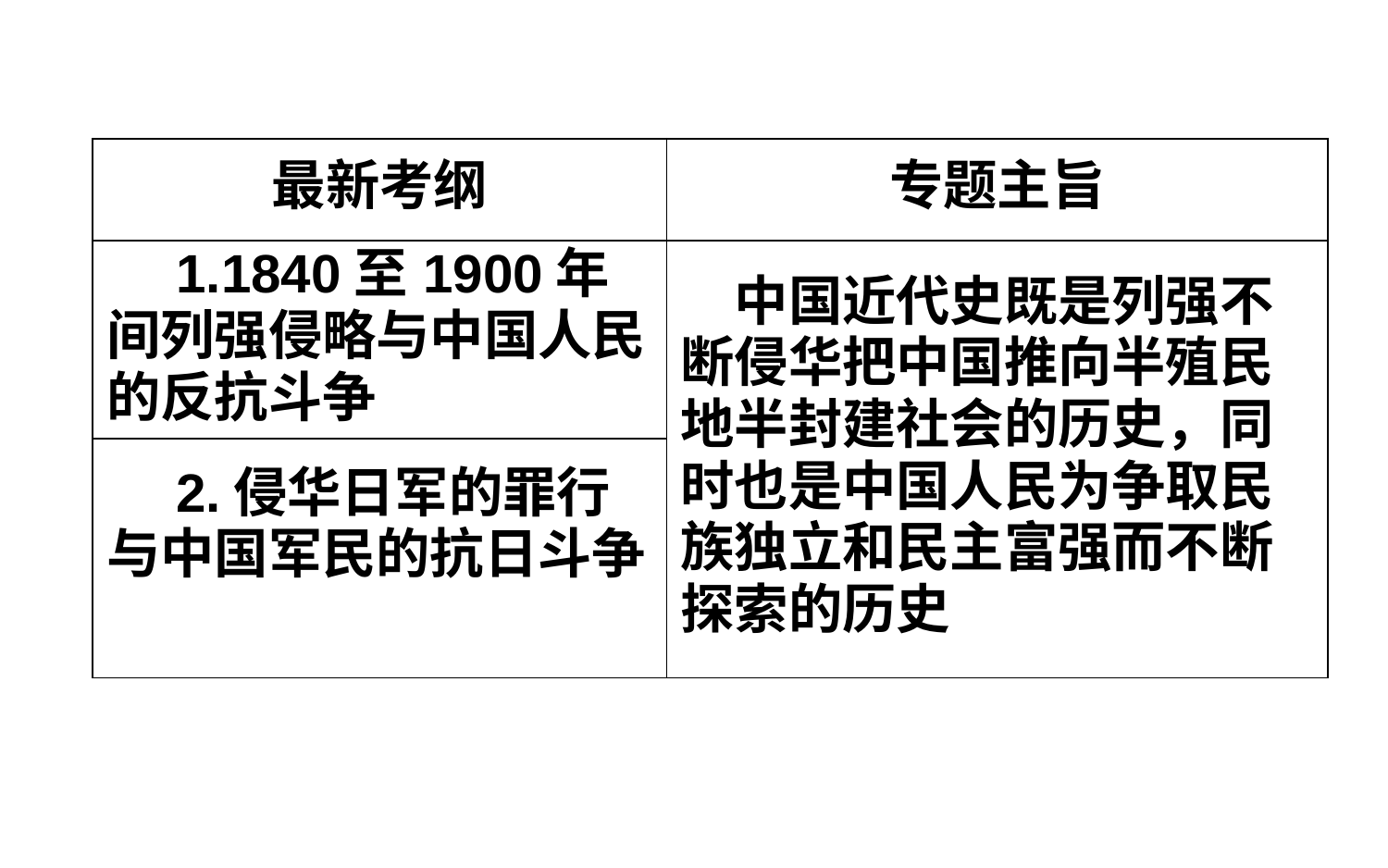

| 最新考纲 | 专题主旨 |
| --- | --- |
| 1.1840至1900年间列强侵略与中国人民的反抗斗争 | 中国近代史既是列强不断侵华把中国推向半殖民地半封建社会的历史，同时也是中国人民为争取民族独立和民主富强而不断探索的历史 |
| 2.侵华日军的罪行与中国军民的抗日斗争 |  |